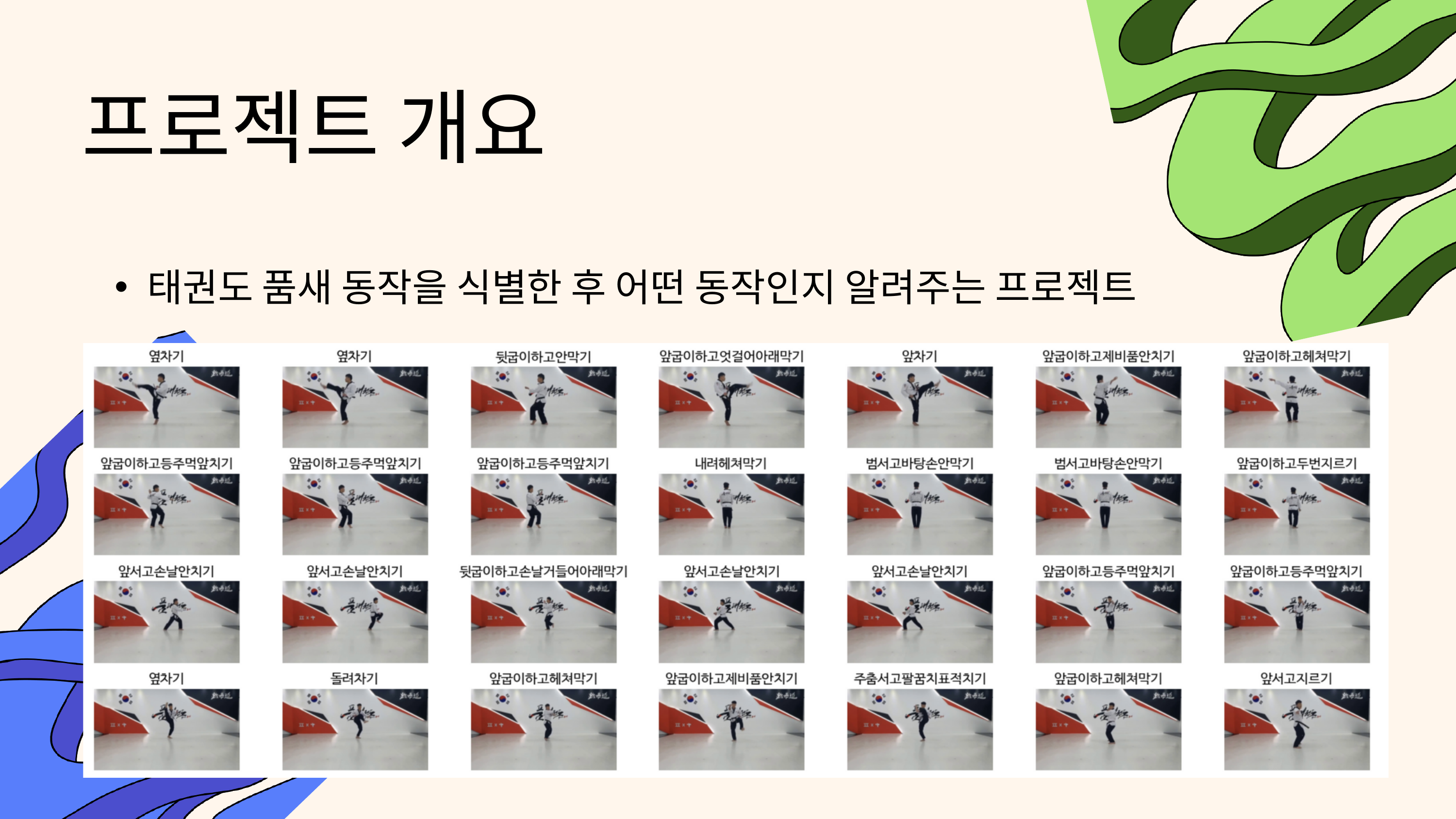

프로젝트 개요
태권도 품새 동작을 식별한 후 어떤 동작인지 알려주는 프로젝트